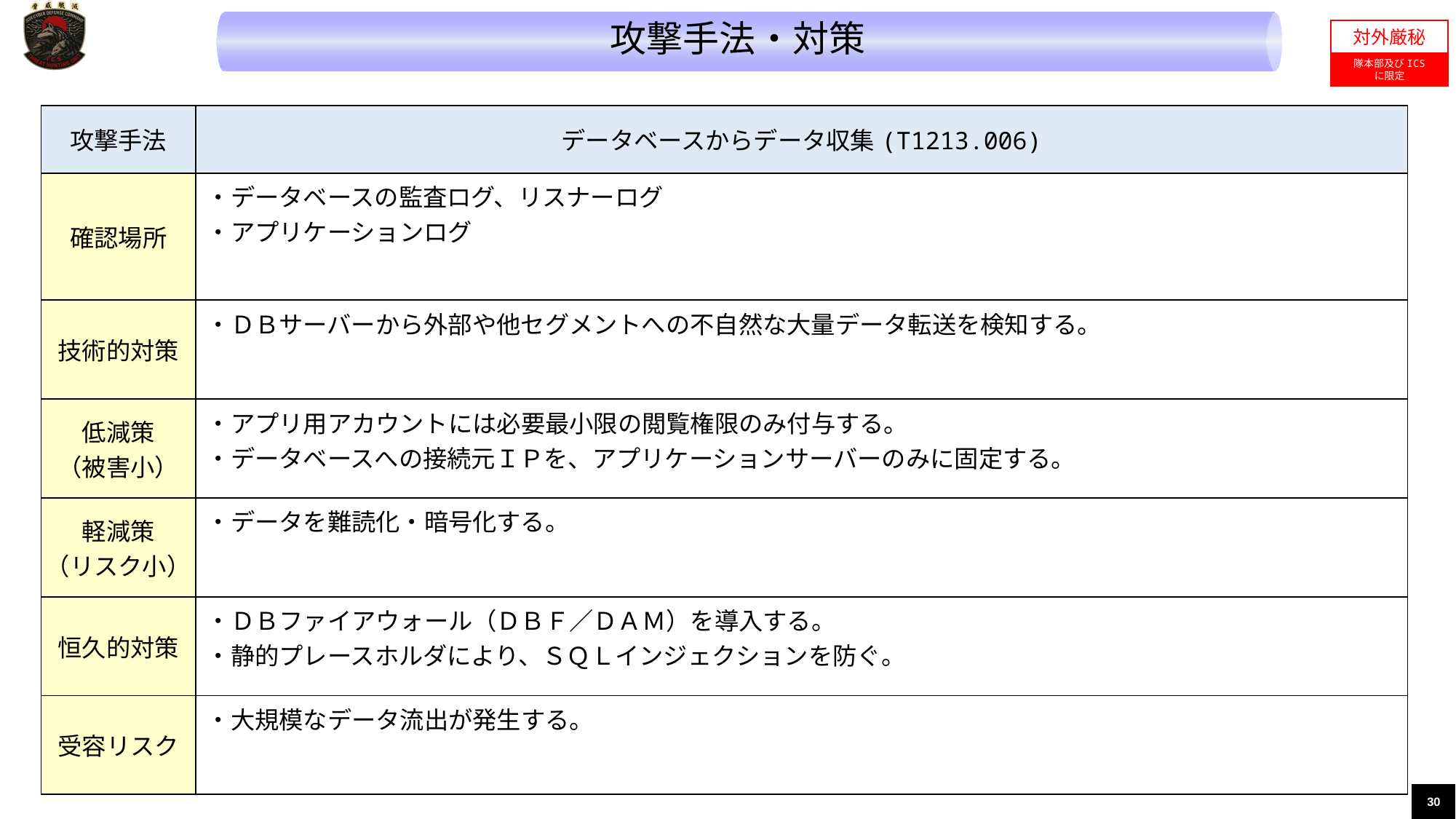

攻撃手法・対策
対外厳秘
隊本部及びICS
に限定
| 攻撃手法 | データベースからデータ収集(T1213.006) |
| --- | --- |
| 確認場所 | ・データベースの監査ログ、リスナーログ ・アプリケーションログ |
| 技術的対策 | ・ＤＢサーバーから外部や他セグメントへの不自然な大量データ転送を検知する。 |
| 低減策 （被害小） | ・アプリ用アカウントには必要最小限の閲覧権限のみ付与する。 ・データベースへの接続元ＩＰを、アプリケーションサーバーのみに固定する。 |
| 軽減策 （リスク小） | ・データを難読化・暗号化する。 |
| 恒久的対策 | ・ＤＢファイアウォール（ＤＢＦ／ＤＡＭ）を導入する。 ・静的プレースホルダにより、ＳＱＬインジェクションを防ぐ。 |
| 受容リスク | ・大規模なデータ流出が発生する。 |